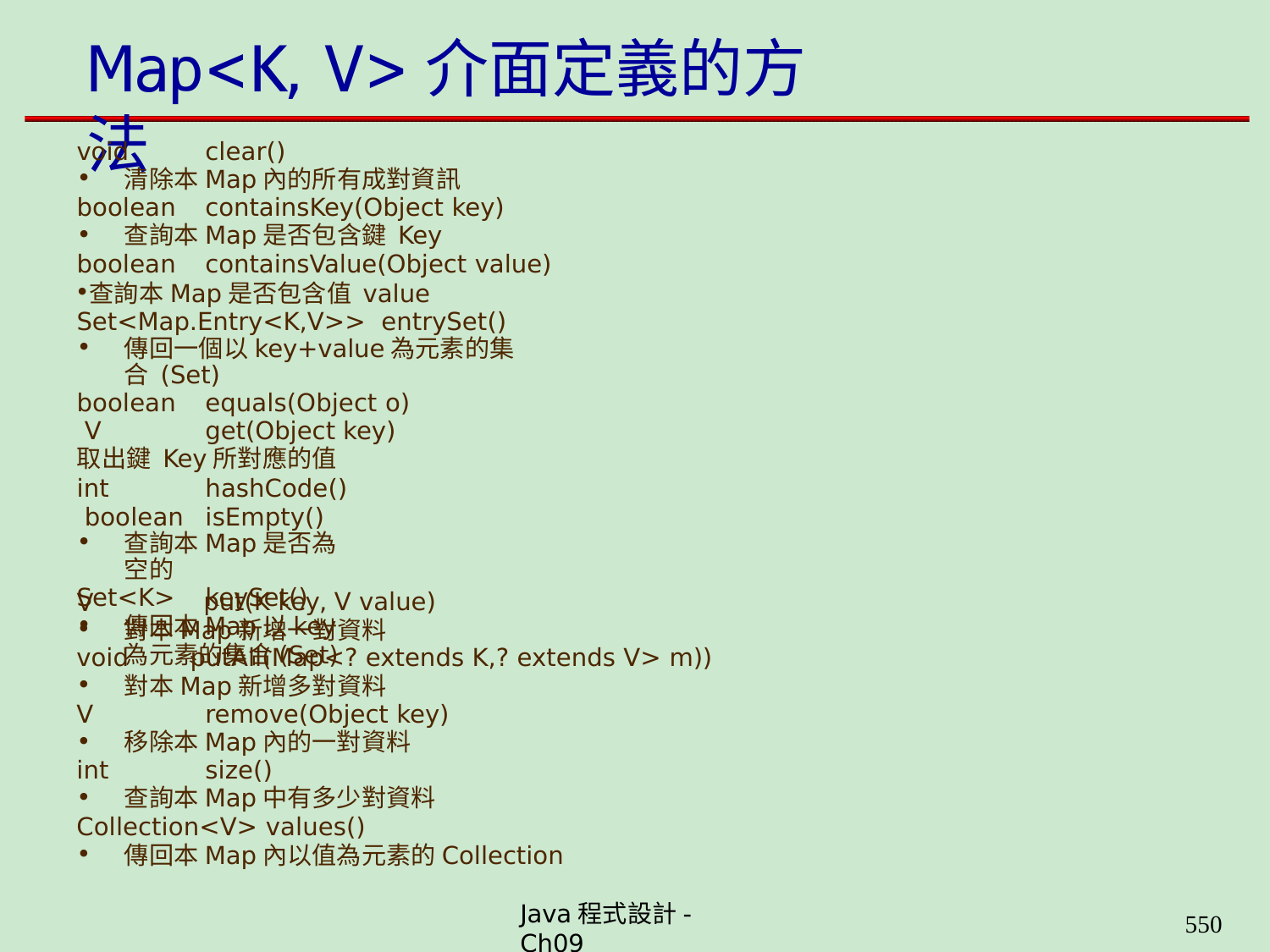

# Map<K, V>介面定義的方法
void	clear()
清除本Map內的所有成對資訊
boolean	containsKey(Object key)
查詢本Map是否包含鍵 Key
boolean	containsValue(Object value)
查詢本Map是否包含值 value  Set<Map.Entry<K,V>> entrySet()
傳回一個以key+value為元素的集合 (Set)
boolean	equals(Object o)  V	get(Object key)  取出鍵 Key所對應的值
int	hashCode()  boolean	isEmpty()
查詢本Map是否為空的
Set<K>	keySet()
傳回本Map以key為元素的集合(Set)
V
put(K key, V value)
對本Map新增一對資料
void	putAll(Map<? extends K,? extends V> m))
對本Map新增多對資料
V	remove(Object key)
移除本Map內的一對資料
int	size()
查詢本Map中有多少對資料
Collection<V> values()
傳回本Map內以值為元素的Collection
Java程式設計-Ch09
550